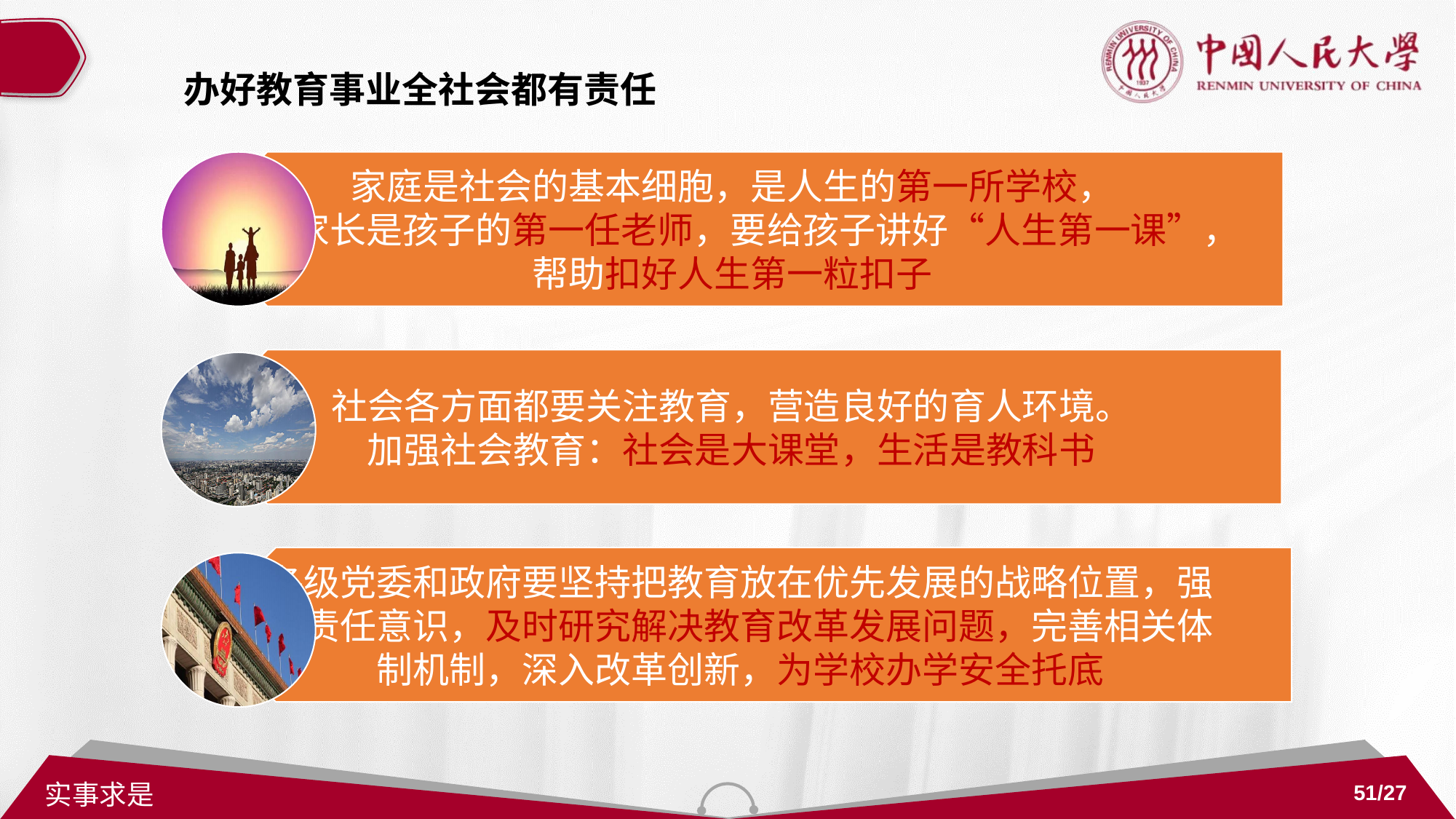

办好教育事业全社会都有责任
家庭是社会的基本细胞，是人生的第一所学校，
   家长是孩子的第一任老师，要给孩子讲好“人生第一课”，
帮助扣好人生第一粒扣子
社会各方面都要关注教育，营造良好的育人环境。
加强社会教育：社会是大课堂，生活是教科书
各级党委和政府要坚持把教育放在优先发展的战略位置，强化责任意识，及时研究解决教育改革发展问题，完善相关体制机制，深入改革创新，为学校办学安全托底